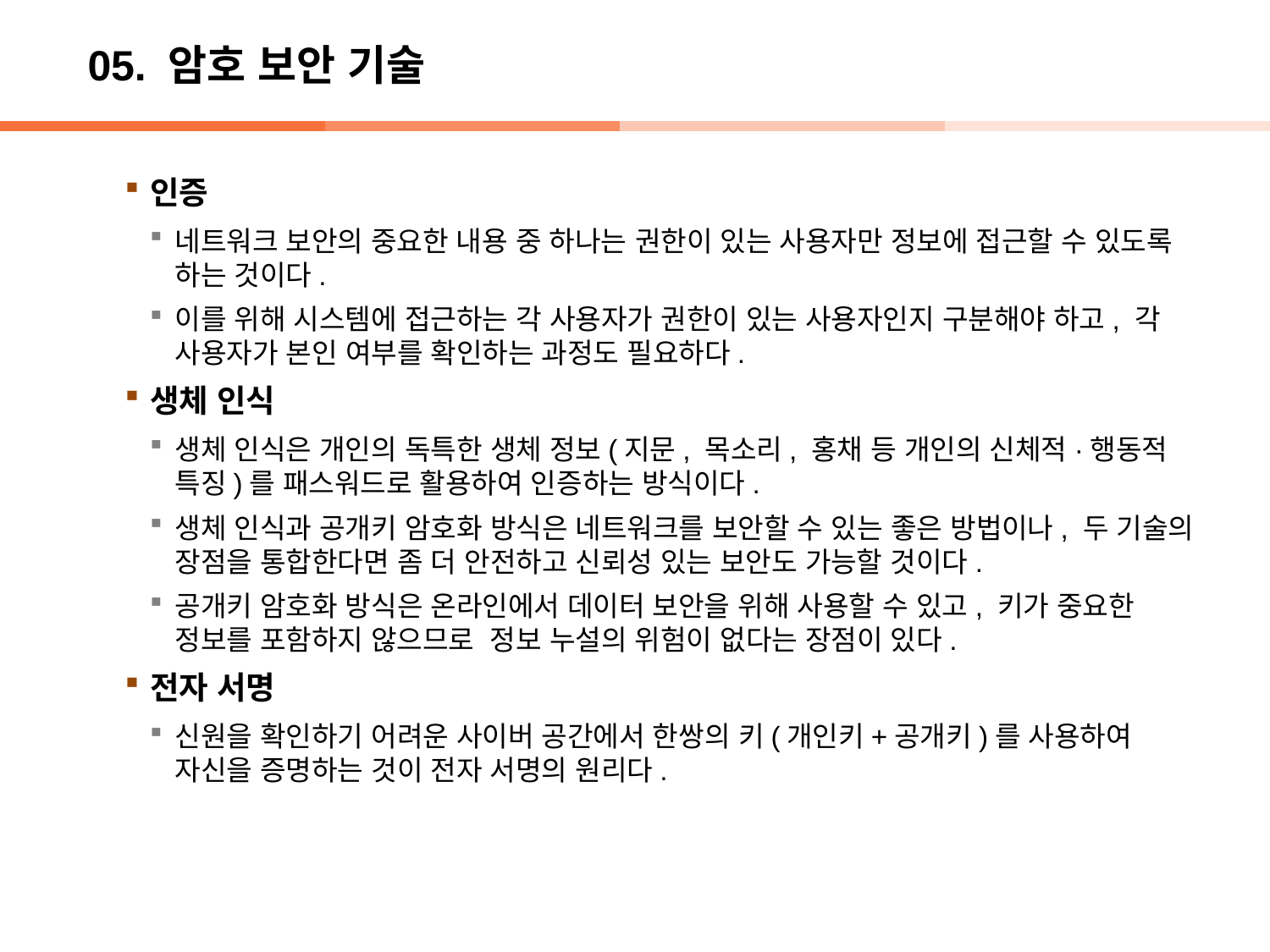

# 05. 암호 보안 기술
인증
네트워크 보안의 중요한 내용 중 하나는 권한이 있는 사용자만 정보에 접근할 수 있도록 하는 것이다.
이를 위해 시스템에 접근하는 각 사용자가 권한이 있는 사용자인지 구분해야 하고, 각 사용자가 본인 여부를 확인하는 과정도 필요하다.
생체 인식
생체 인식은 개인의 독특한 생체 정보(지문, 목소리, 홍채 등 개인의 신체적·행동적 특징)를 패스워드로 활용하여 인증하는 방식이다.
생체 인식과 공개키 암호화 방식은 네트워크를 보안할 수 있는 좋은 방법이나, 두 기술의 장점을 통합한다면 좀 더 안전하고 신뢰성 있는 보안도 가능할 것이다.
공개키 암호화 방식은 온라인에서 데이터 보안을 위해 사용할 수 있고, 키가 중요한 정보를 포함하지 않으므로  정보 누설의 위험이 없다는 장점이 있다.
전자 서명
신원을 확인하기 어려운 사이버 공간에서 한쌍의 키(개인키+공개키)를 사용하여 자신을 증명하는 것이 전자 서명의 원리다.